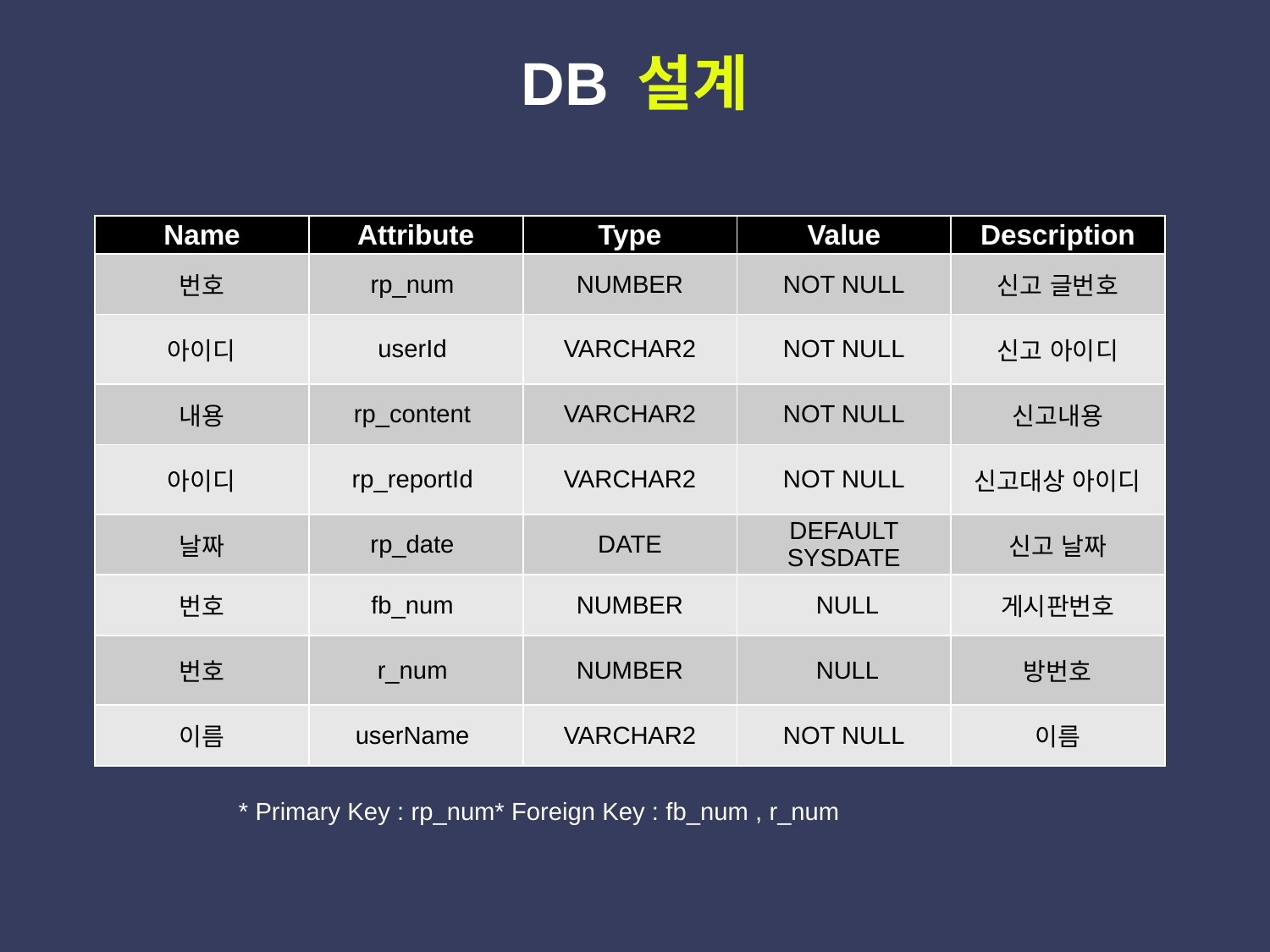

DB 설계
    Report Table : 신고의 정보를 저장할 테이블
| Name | Attribute | Type | Value | Description |
| --- | --- | --- | --- | --- |
| 번호 | rp\_num | NUMBER | NOT NULL | 신고 글번호 |
| 아이디 | userId | VARCHAR2 | NOT NULL | 신고 아이디 |
| 내용 | rp\_content | VARCHAR2 | NOT NULL | 신고내용 |
| 아이디 | rp\_reportId | VARCHAR2 | NOT NULL | 신고대상 아이디 |
| 날짜 | rp\_date | DATE | DEFAULT SYSDATE | 신고 날짜 |
| 번호 | fb\_num | NUMBER | NULL | 게시판번호 |
| 번호 | r\_num | NUMBER | NULL | 방번호 |
| 이름 | userName | VARCHAR2 | NOT NULL | 이름 |
* Primary Key : rp_num* Foreign Key : fb_num , r_num